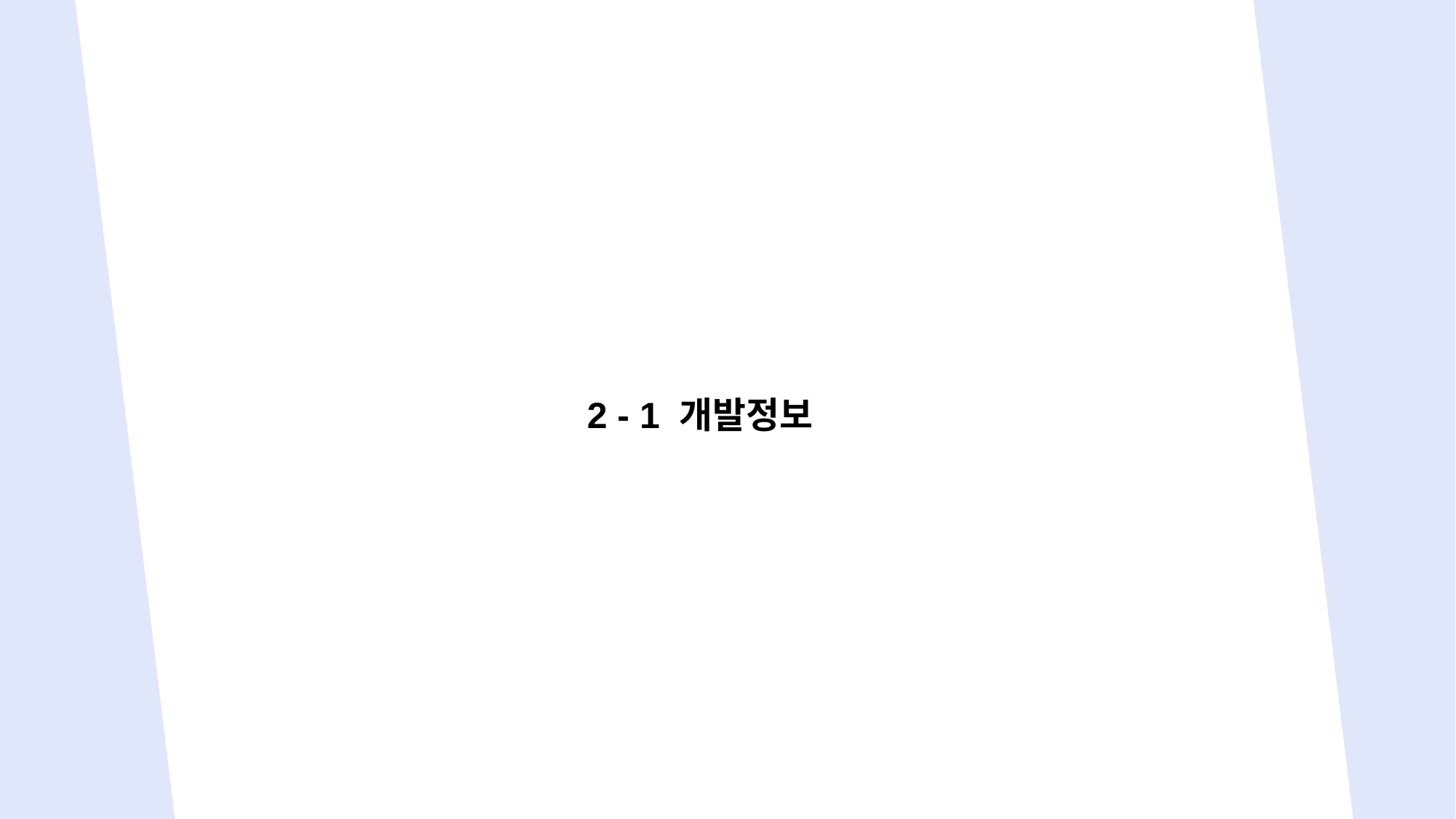

1. 프로젝트 개요
2 - 1 개발정보

INDEX

Injection Master